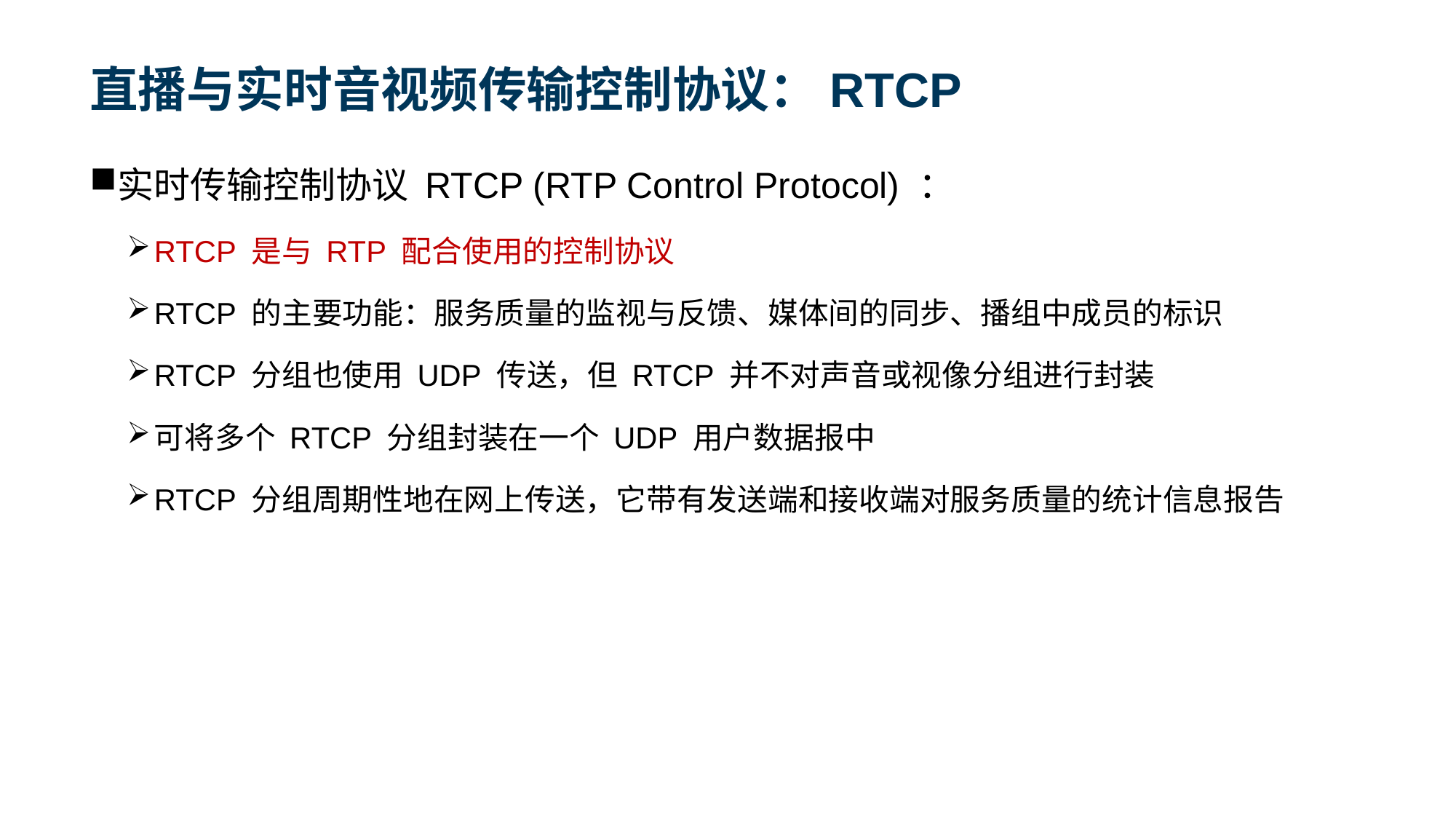

# 直播与实时音视频传输控制协议：RTCP
实时传输控制协议 RTCP (RTP Control Protocol) ：
RTCP 是与 RTP 配合使用的控制协议
RTCP 的主要功能：服务质量的监视与反馈、媒体间的同步、播组中成员的标识
RTCP 分组也使用 UDP 传送，但 RTCP 并不对声音或视像分组进行封装
可将多个 RTCP 分组封装在一个 UDP 用户数据报中
RTCP 分组周期性地在网上传送，它带有发送端和接收端对服务质量的统计信息报告